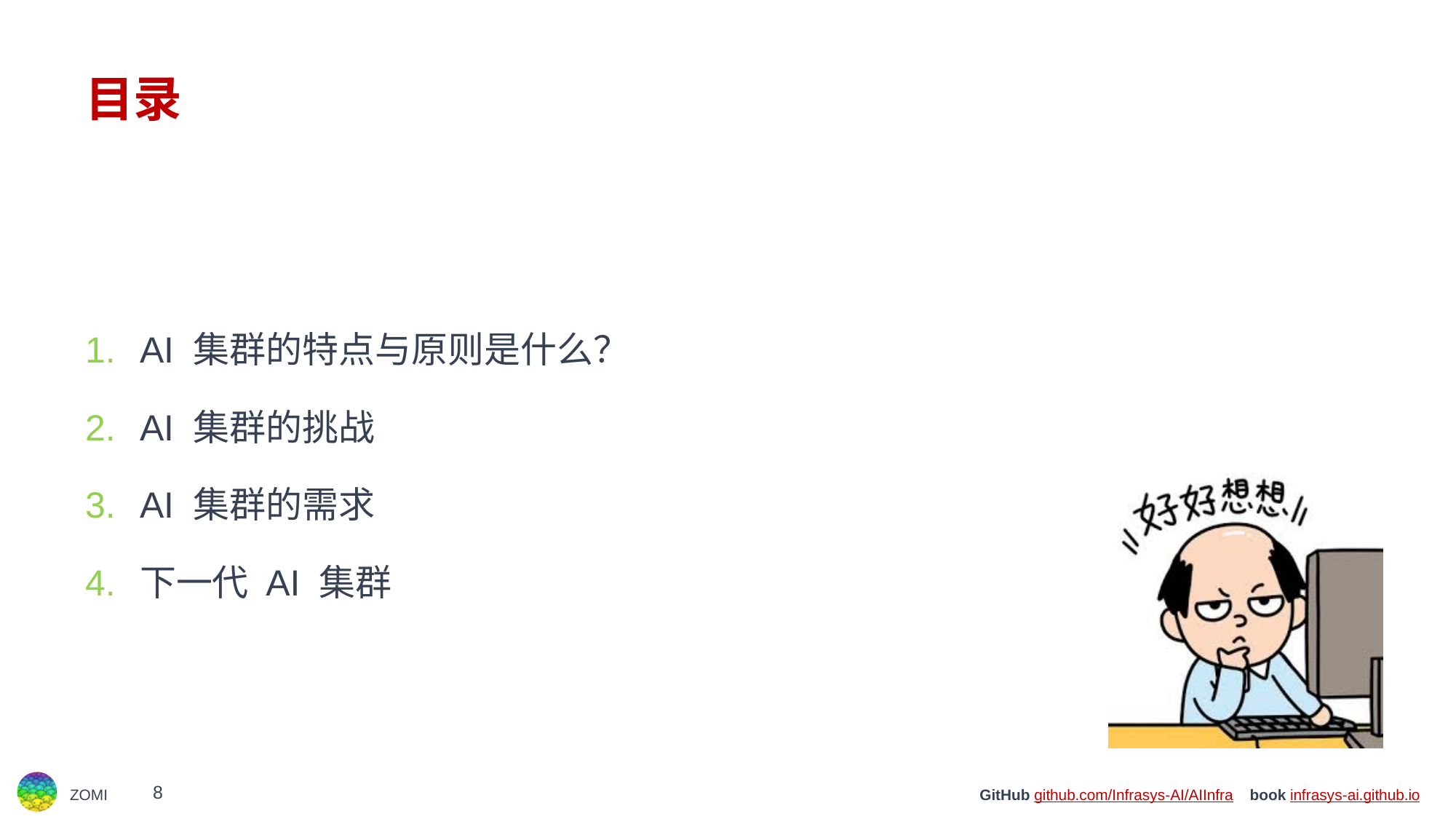

# 目录
AI 集群的特点与原则是什么？
AI 集群的挑战
AI 集群的需求
下一代 AI 集群